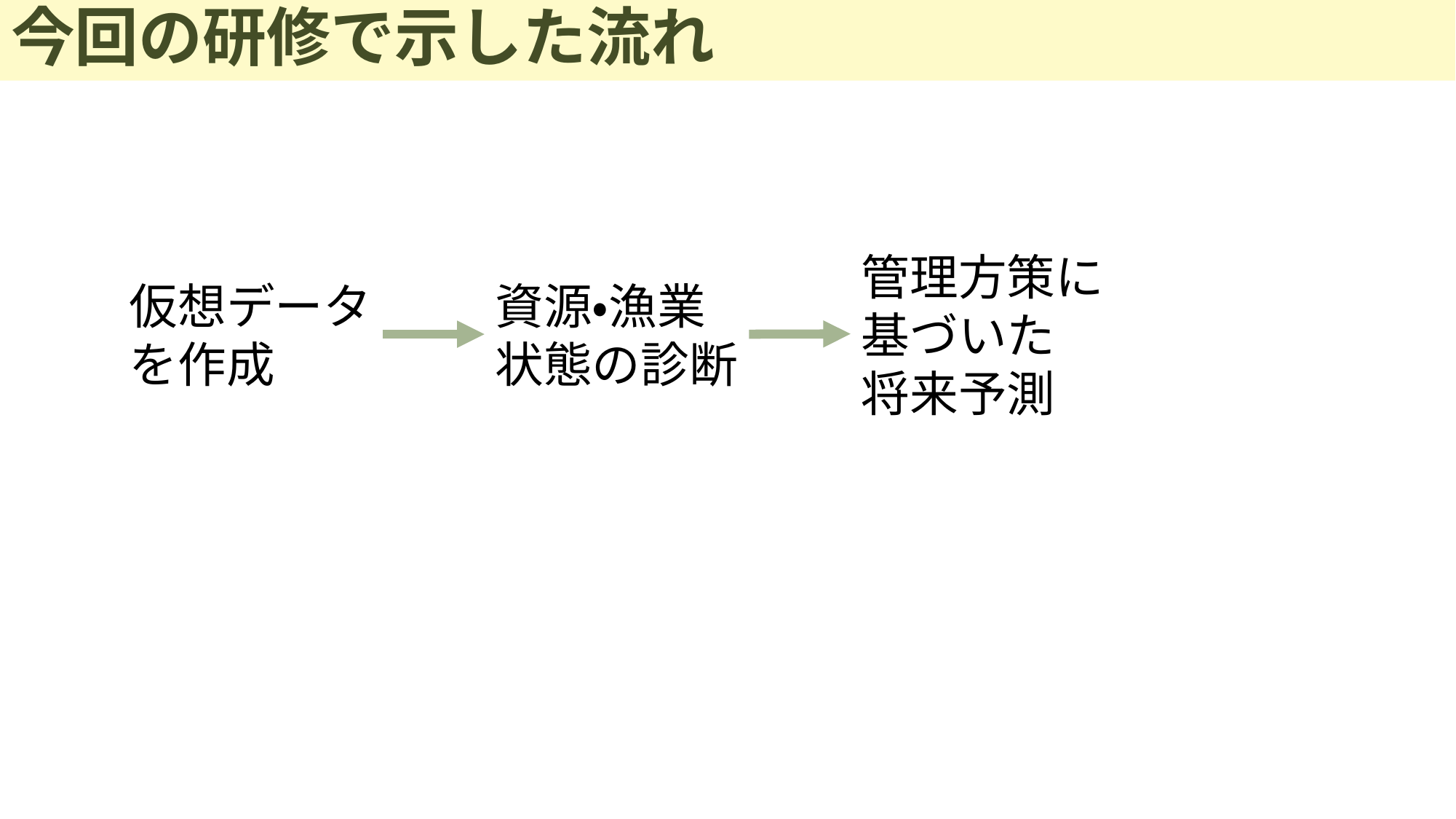

# 今回の研修で示した流れ
管理方策に
基づいた
将来予測
仮想データ
を作成
資源・漁業
状態の診断